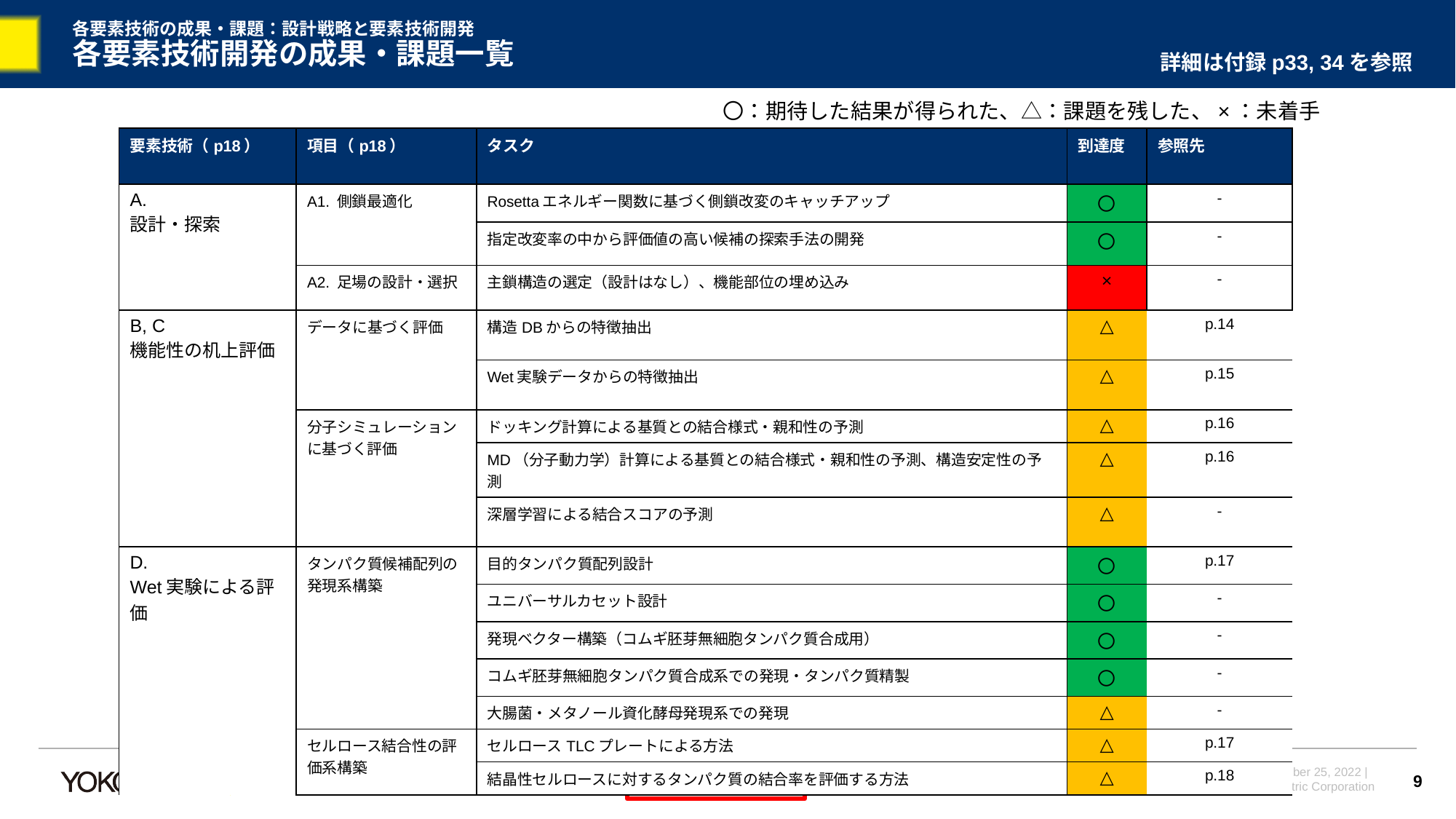

# 各要素技術の成果・課題：設計戦略と要素技術開発 各要素技術開発の成果・課題一覧
詳細は付録p33, 34を参照
〇：期待した結果が得られた、△：課題を残した、×：未着手
| 要素技術（p18） | 項目（p18） | タスク | 到達度 | 参照先 |
| --- | --- | --- | --- | --- |
| A. 設計・探索 | A1. 側鎖最適化 | Rosettaエネルギー関数に基づく側鎖改変のキャッチアップ | 〇 | - |
|  |  | 指定改変率の中から評価値の高い候補の探索手法の開発 | 〇 | - |
|  | A2. 足場の設計・選択 | 主鎖構造の選定（設計はなし）、機能部位の埋め込み | × | - |
| B, C 機能性の机上評価 | データに基づく評価 | 構造DBからの特徴抽出 | △ | p.14 |
|  |  | Wet実験データからの特徴抽出 | △ | p.15 |
|  | 分子シミュレーションに基づく評価 | ドッキング計算による基質との結合様式・親和性の予測 | △ | p.16 |
|  |  | MD（分子動力学）計算による基質との結合様式・親和性の予測、構造安定性の予測 | △ | p.16 |
|  |  | 深層学習による結合スコアの予測 | △ | - |
| D. Wet実験による評価 | タンパク質候補配列の発現系構築 | 目的タンパク質配列設計 | 〇 | p.17 |
|  |  | ユニバーサルカセット設計 | 〇 | - |
|  |  | 発現ベクター構築（コムギ胚芽無細胞タンパク質合成用） | 〇 | - |
|  |  | コムギ胚芽無細胞タンパク質合成系での発現・タンパク質精製 | 〇 | - |
|  |  | 大腸菌・メタノール資化酵母発現系での発現 | △ | - |
|  | セルロース結合性の評価系構築 | セルロースTLCプレートによる方法 | △ | p.17 |
|  |  | 結晶性セルロースに対するタンパク質の結合率を評価する方法 | △ | p.18 |
9